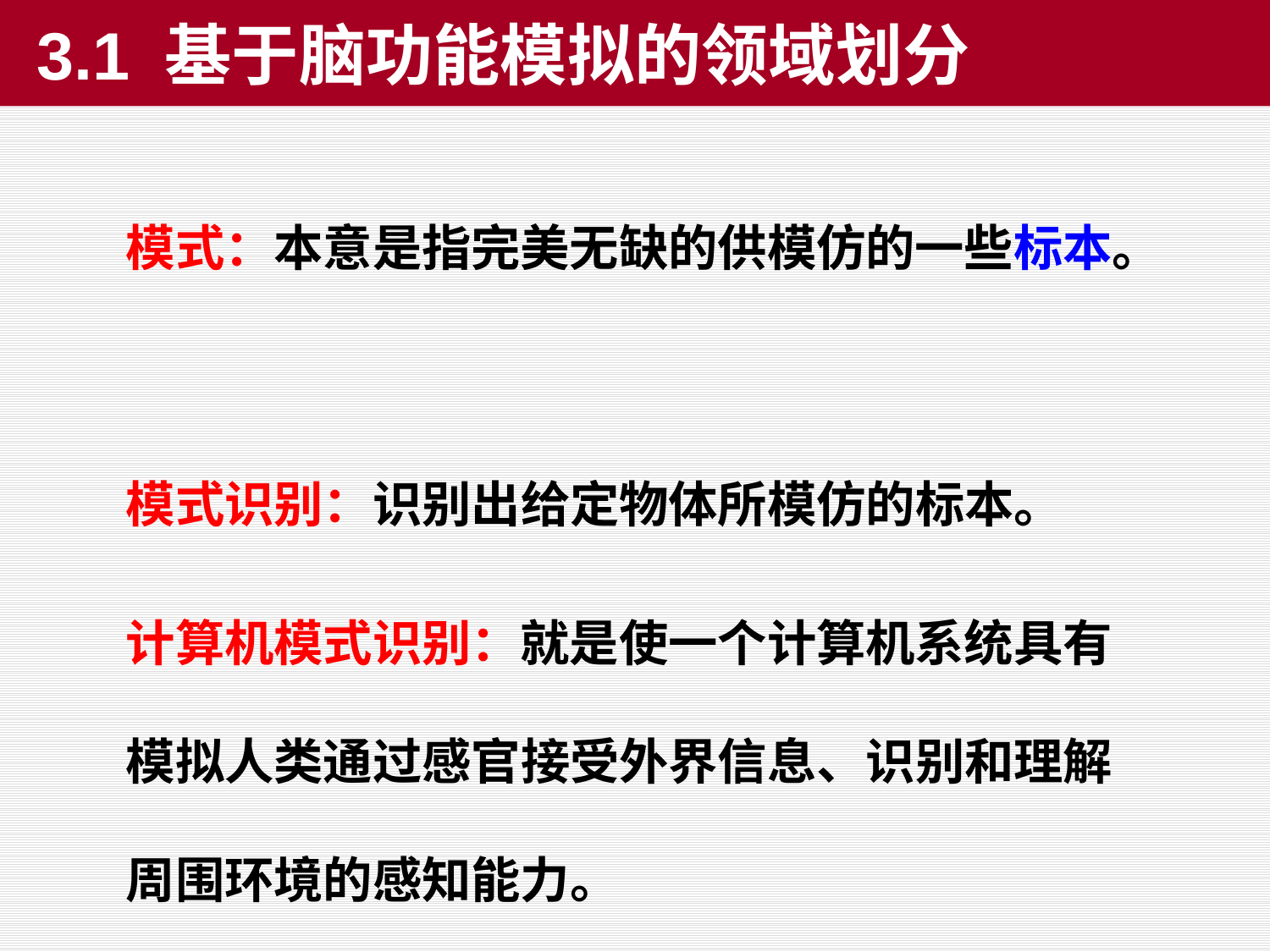

3.1 基于脑功能模拟的领域划分
模式：本意是指完美无缺的供模仿的一些标本。
模式识别：识别出给定物体所模仿的标本。
计算机模式识别：就是使一个计算机系统具有模拟人类通过感官接受外界信息、识别和理解周围环境的感知能力。